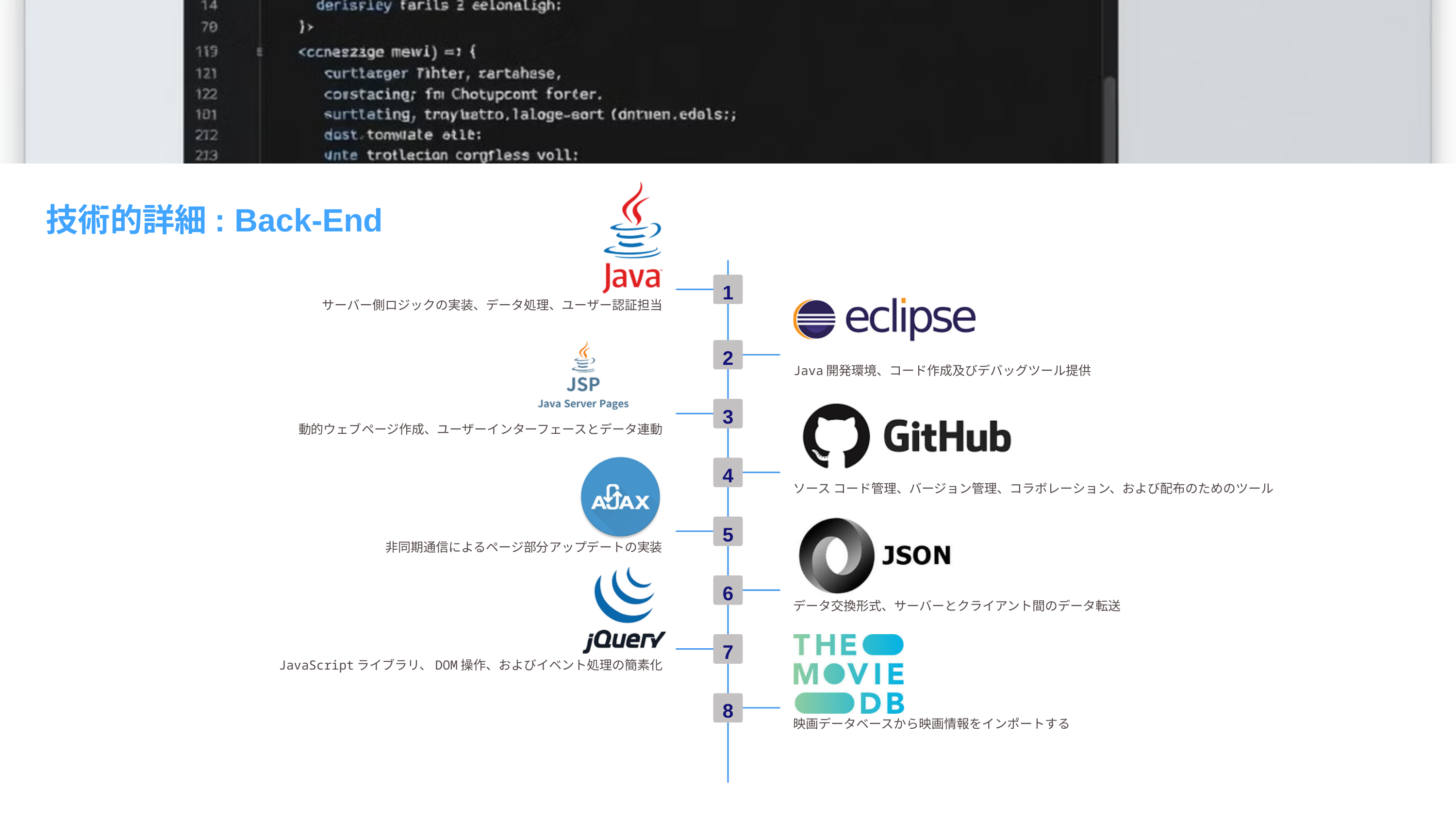

技術的詳細: Back-End

1

サーバー側ロジックの実装、データ処理、ユーザー認証担当

2

Java開発環境、コード作成及びデバッグツール提供

3

動的ウェブページ作成、ユーザーインターフェースとデータ連動

4

ソース コード管理、バージョン管理、コラボレーション、および配布のためのツール

5

非同期通信によるページ部分アップデートの実装

6

データ交換形式、サーバーとクライアント間のデータ転送

7

JavaScriptライブラリ、DOM操作、およびイベント処理の簡素化

8

映画データベースから映画情報をインポートする